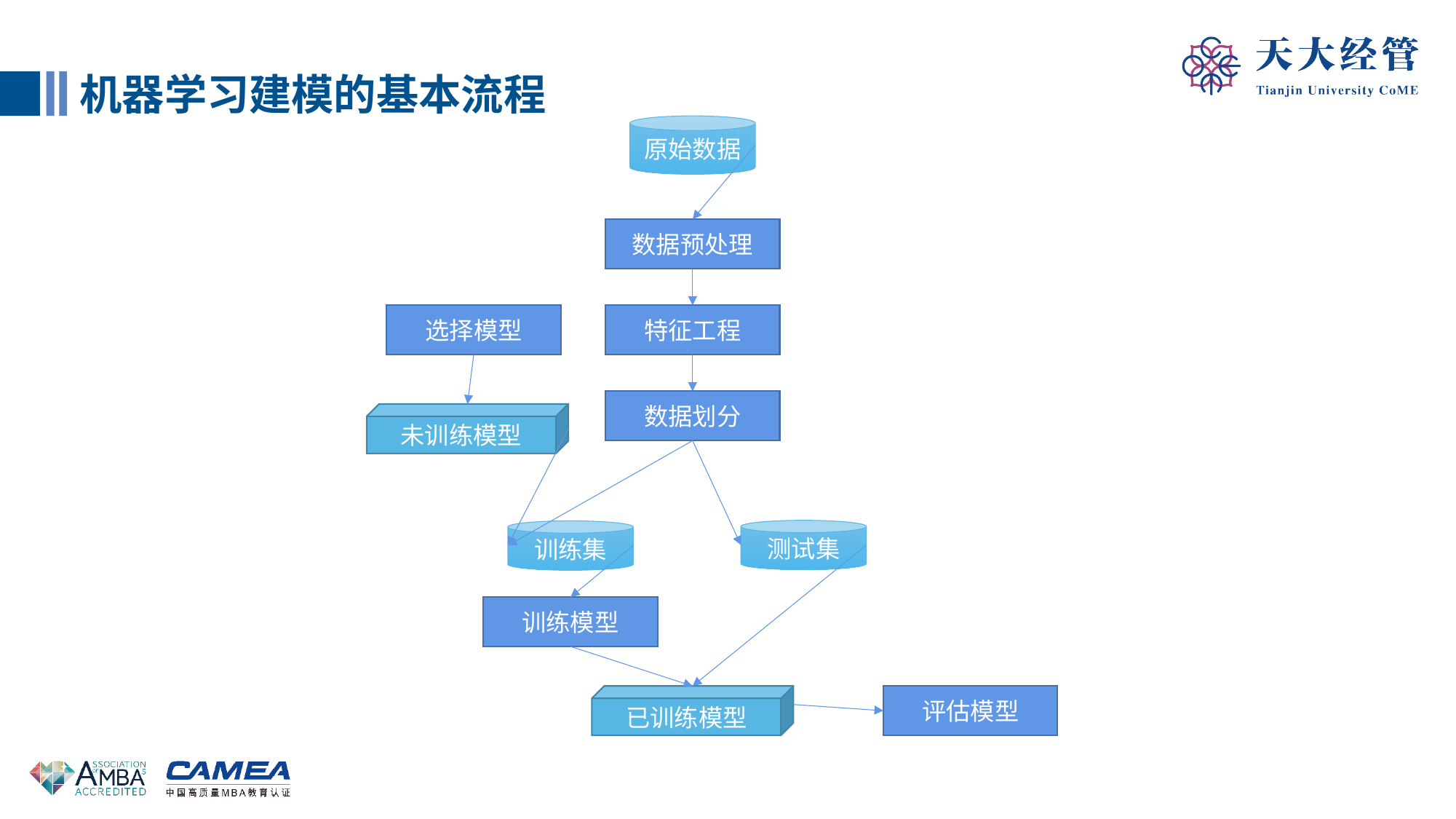

机器学习建模的基本流程

原始数据
数据预处理
选择模型
特征工程
数据划分
未训练模型
测试集
训练集
训练模型
评估模型
已训练模型